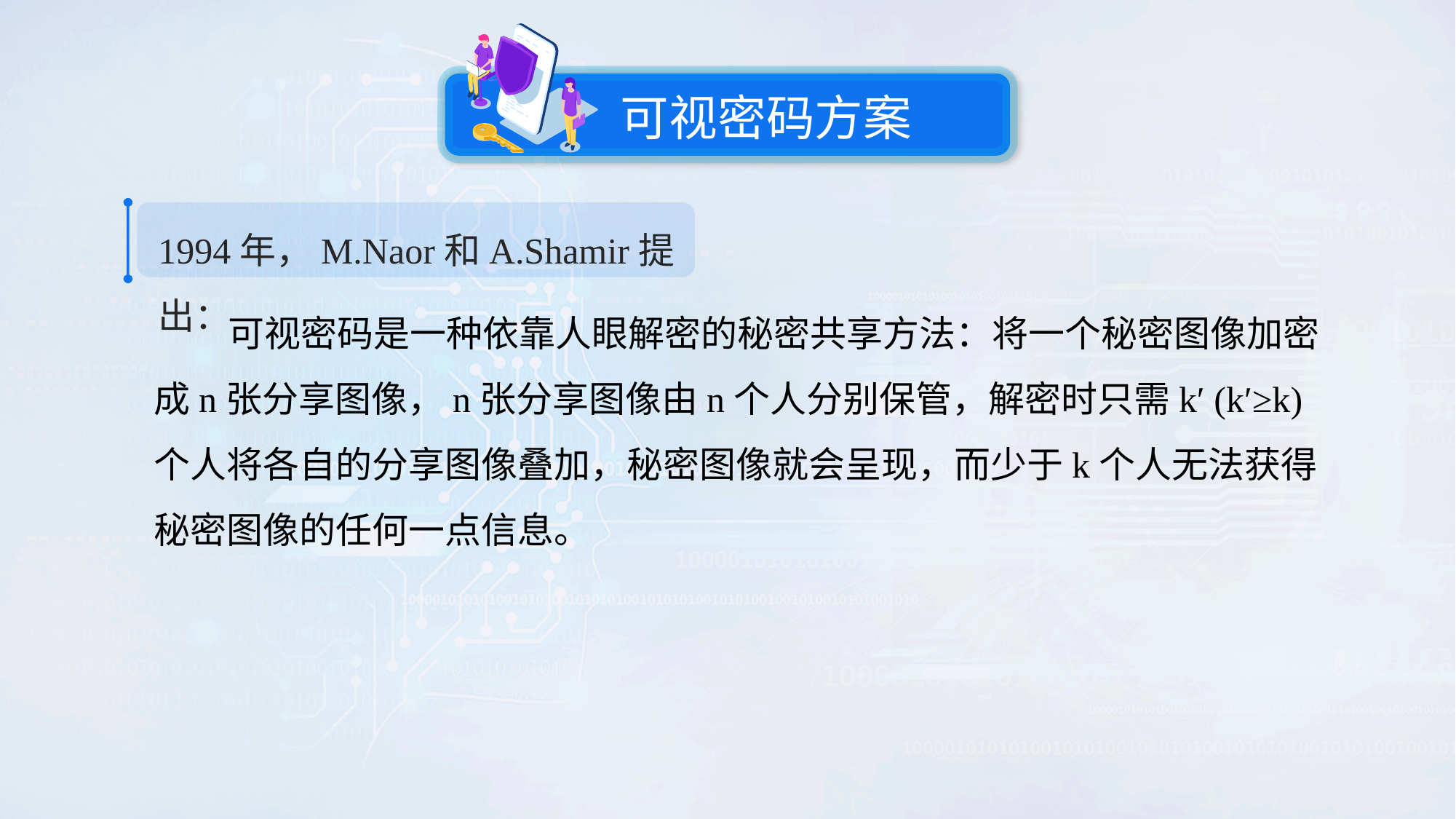

可视密码方案

1994年，M.Naor和A.Shamir提出：

        可视密码是一种依靠人眼解密的秘密共享方法：将一个秘密图像加密成n张分享图像，n张分享图像由n个人分别保管，解密时只需k′ (k′≥k)个人将各自的分享图像叠加，秘密图像就会呈现，而少于k个人无法获得秘密图像的任何一点信息。